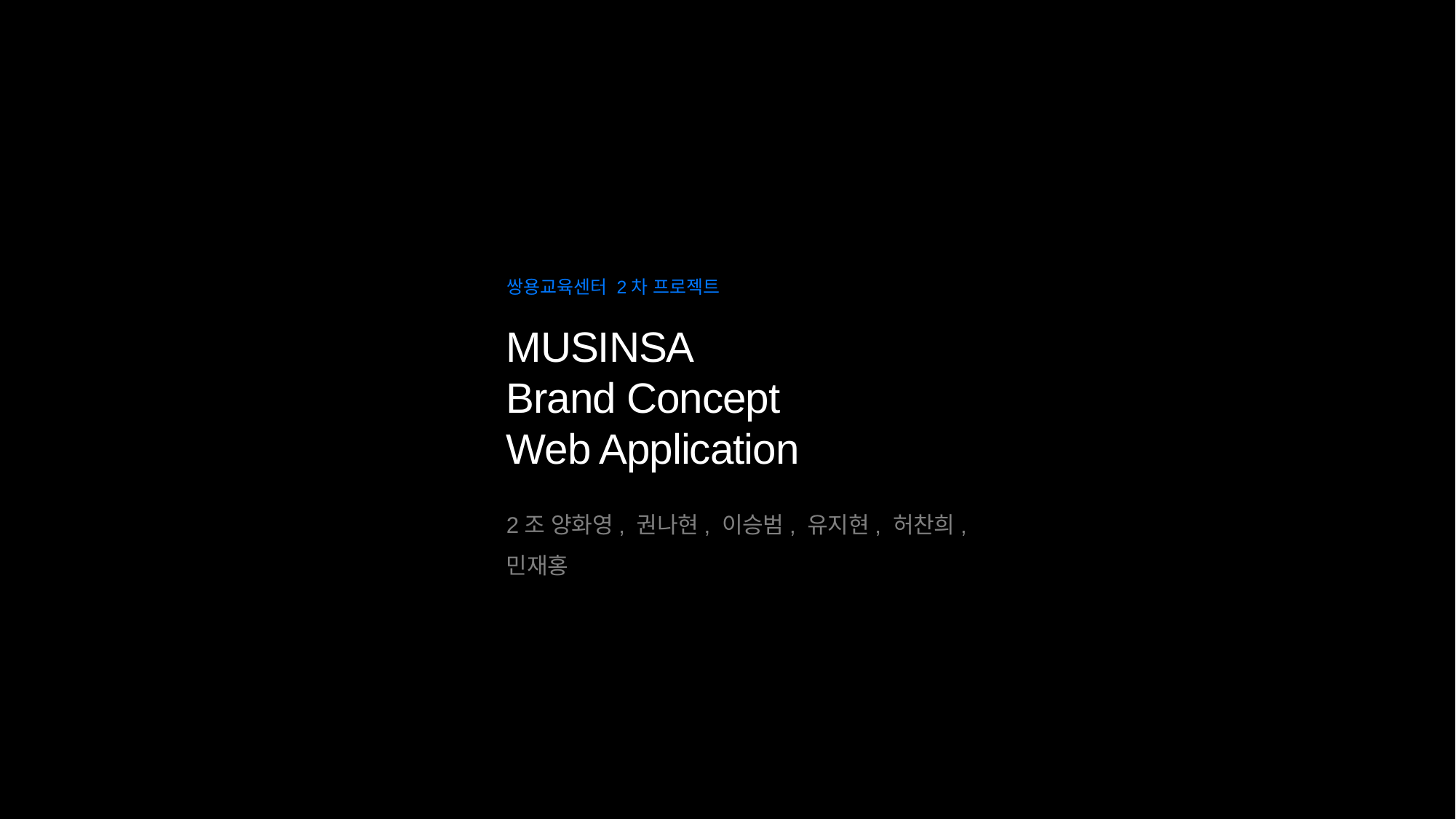

쌍용교육센터 2차 프로젝트
MUSINSA
Brand Concept
Web Application
2조 양화영, 권나현, 이승범, 유지현, 허찬희, 민재홍